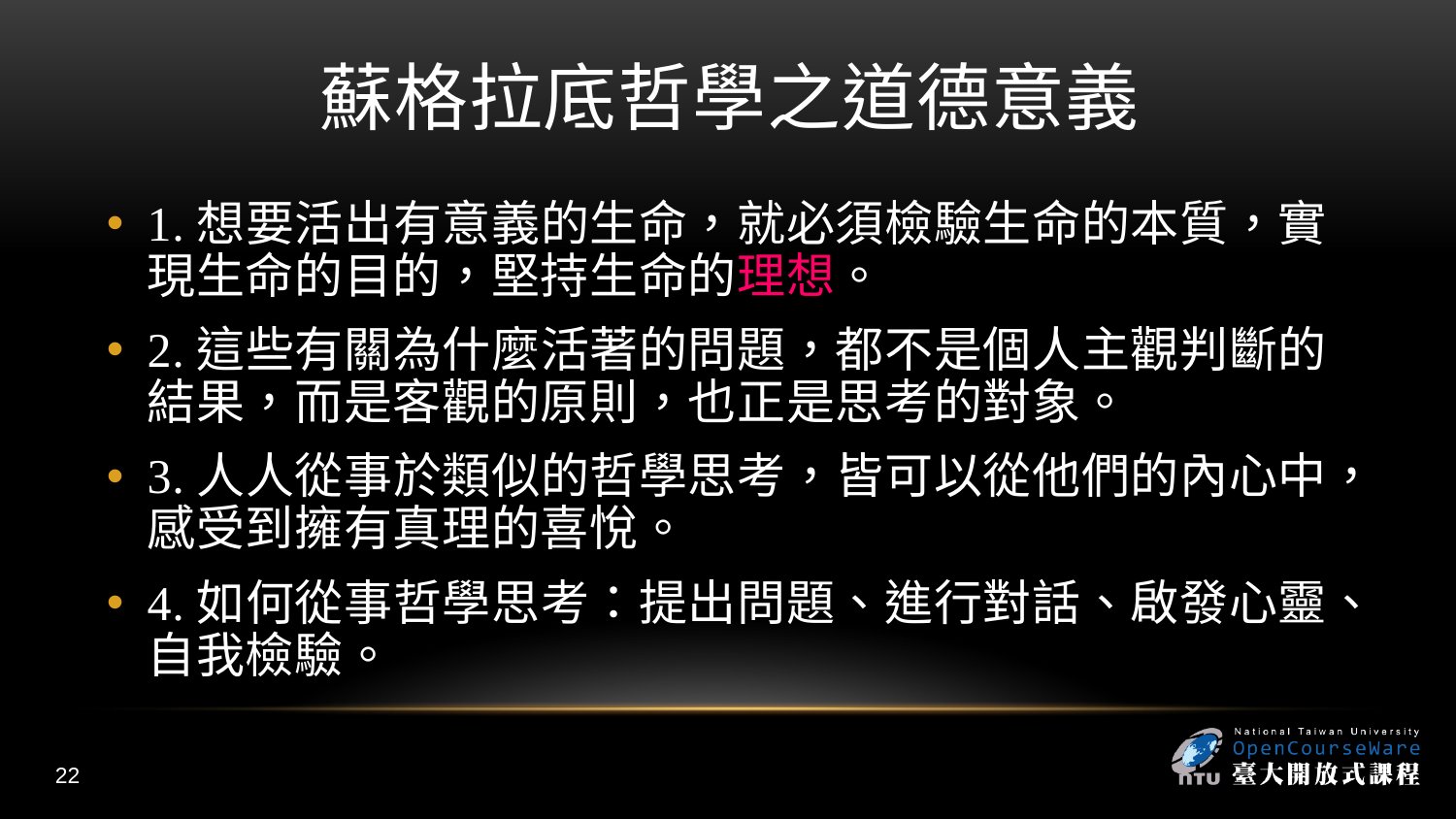

蘇格拉底哲學之道德意義
1.想要活出有意義的生命，就必須檢驗生命的本質，實現生命的目的，堅持生命的理想。
2.這些有關為什麼活著的問題，都不是個人主觀判斷的結果，而是客觀的原則，也正是思考的對象。
3.人人從事於類似的哲學思考，皆可以從他們的內心中，感受到擁有真理的喜悅。
4.如何從事哲學思考：提出問題、進行對話、啟發心靈、自我檢驗。
22